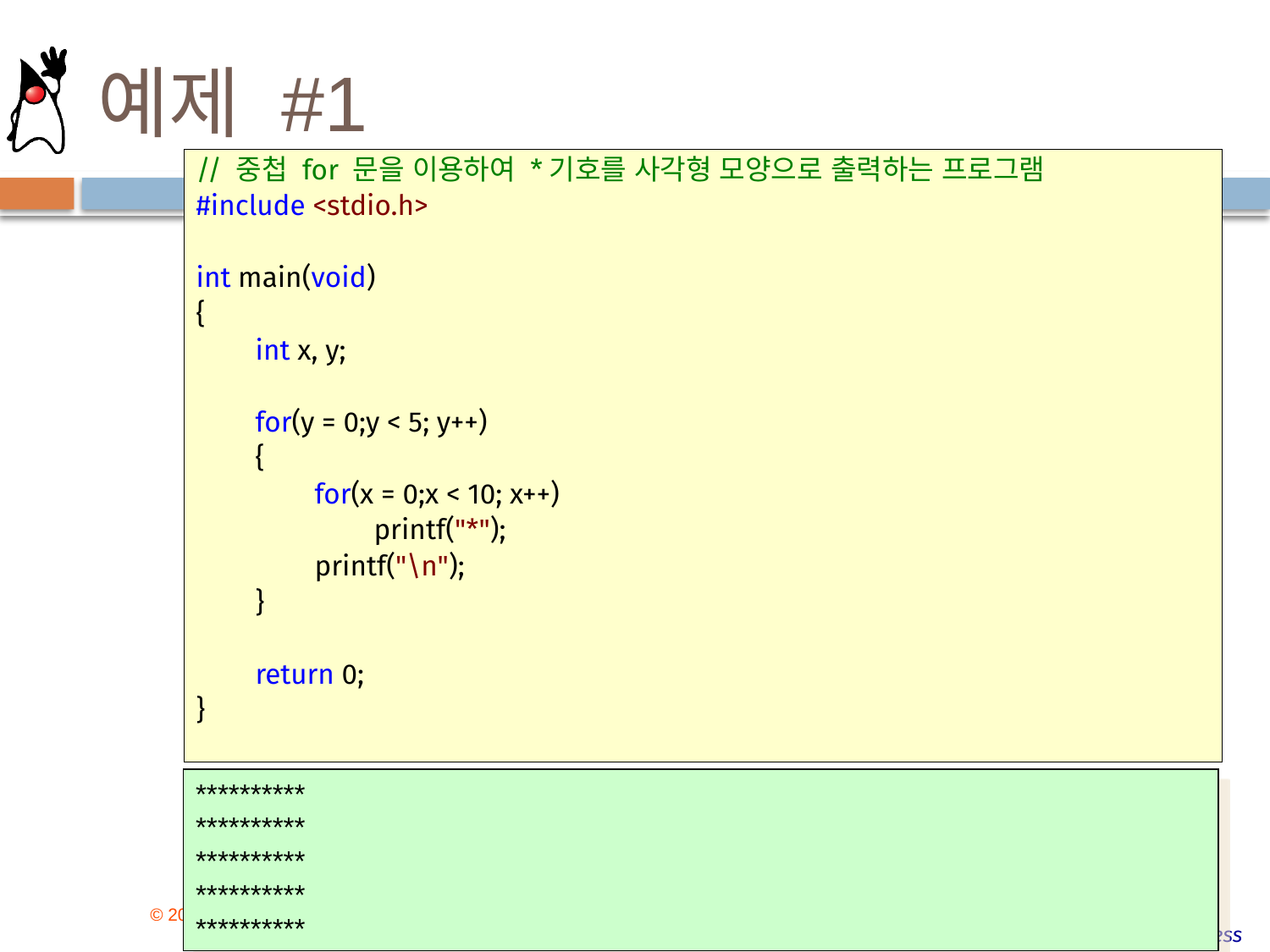

# 예제 #1
// 중첩 for 문을 이용하여 *기호를 사각형 모양으로 출력하는 프로그램
#include <stdio.h>

int main(void)
{
        int x, y;

        for(y = 0;y < 5; y++)
        {
                for(x = 0;x < 10; x++)
                        printf("*");
                printf("\n");
        }

        return 0;
}

**********
**********
**********
**********
**********